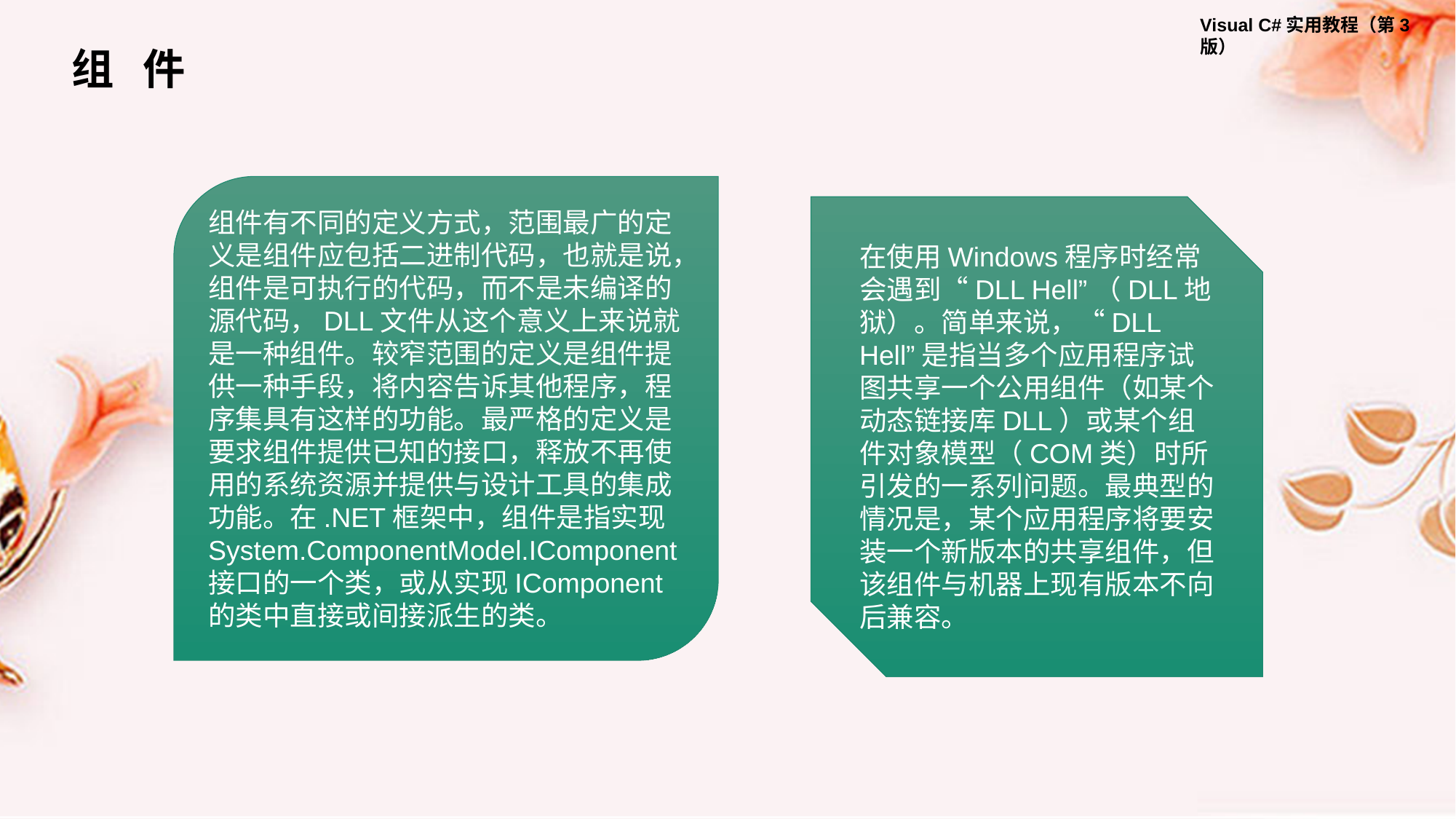

组   件
组件有不同的定义方式，范围最广的定义是组件应包括二进制代码，也就是说，组件是可执行的代码，而不是未编译的源代码，DLL文件从这个意义上来说就是一种组件。较窄范围的定义是组件提供一种手段，将内容告诉其他程序，程序集具有这样的功能。最严格的定义是要求组件提供已知的接口，释放不再使用的系统资源并提供与设计工具的集成功能。在.NET框架中，组件是指实现System.ComponentModel.IComponent接口的一个类，或从实现IComponent的类中直接或间接派生的类。
在使用Windows程序时经常会遇到“DLL Hell”（DLL地狱）。简单来说，“DLL Hell”是指当多个应用程序试图共享一个公用组件（如某个动态链接库DLL）或某个组件对象模型（COM类）时所引发的一系列问题。最典型的情况是，某个应用程序将要安装一个新版本的共享组件，但该组件与机器上现有版本不向后兼容。